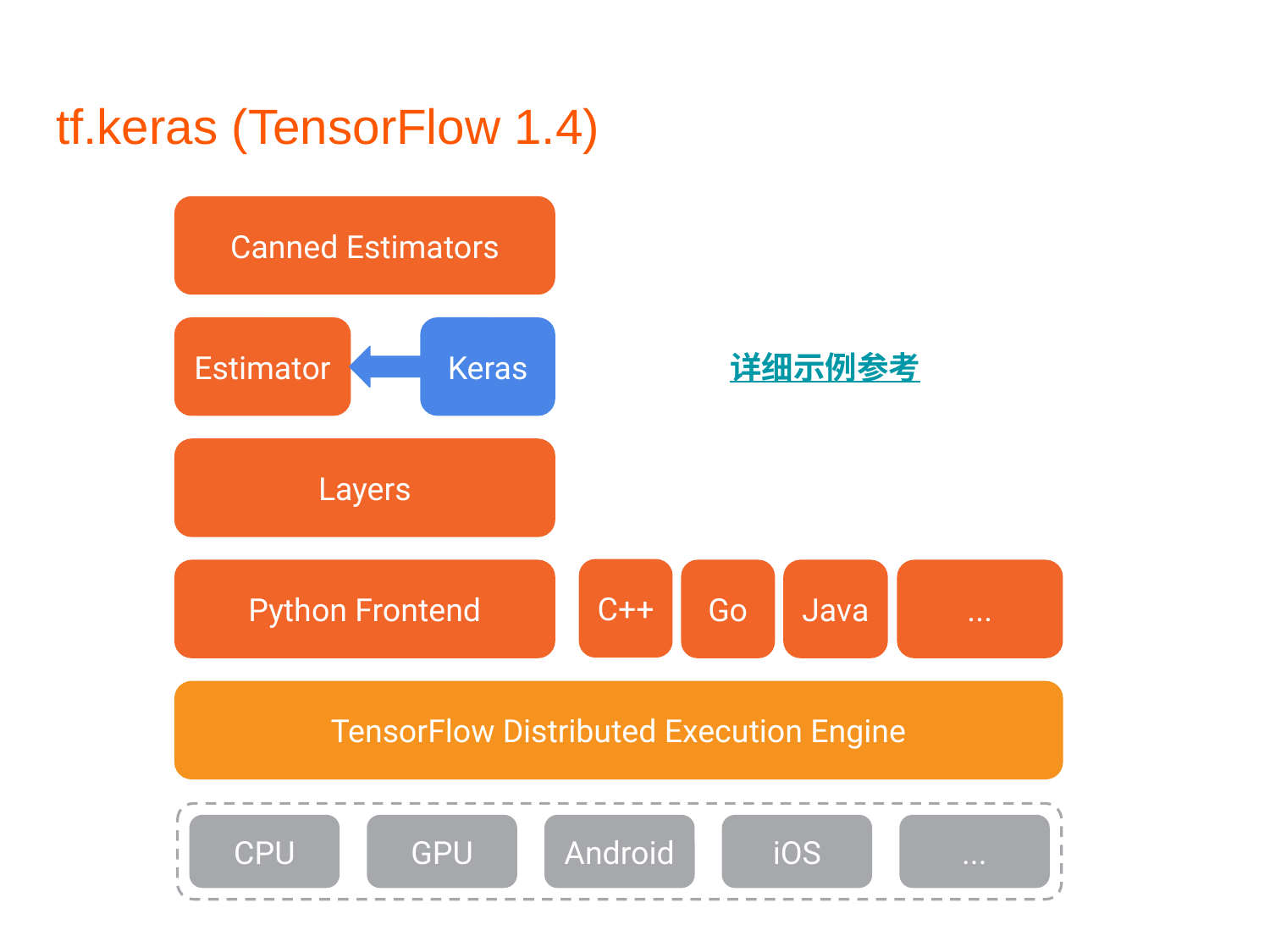

# tf.keras (TensorFlow 1.4)
Canned Estimators
详细示例参考
Estimator
Keras

Layers
C++
Go
Java
Python Frontend
...
TensorFlow Distributed Execution Engine

CPU
GPU
Android
iOS
...